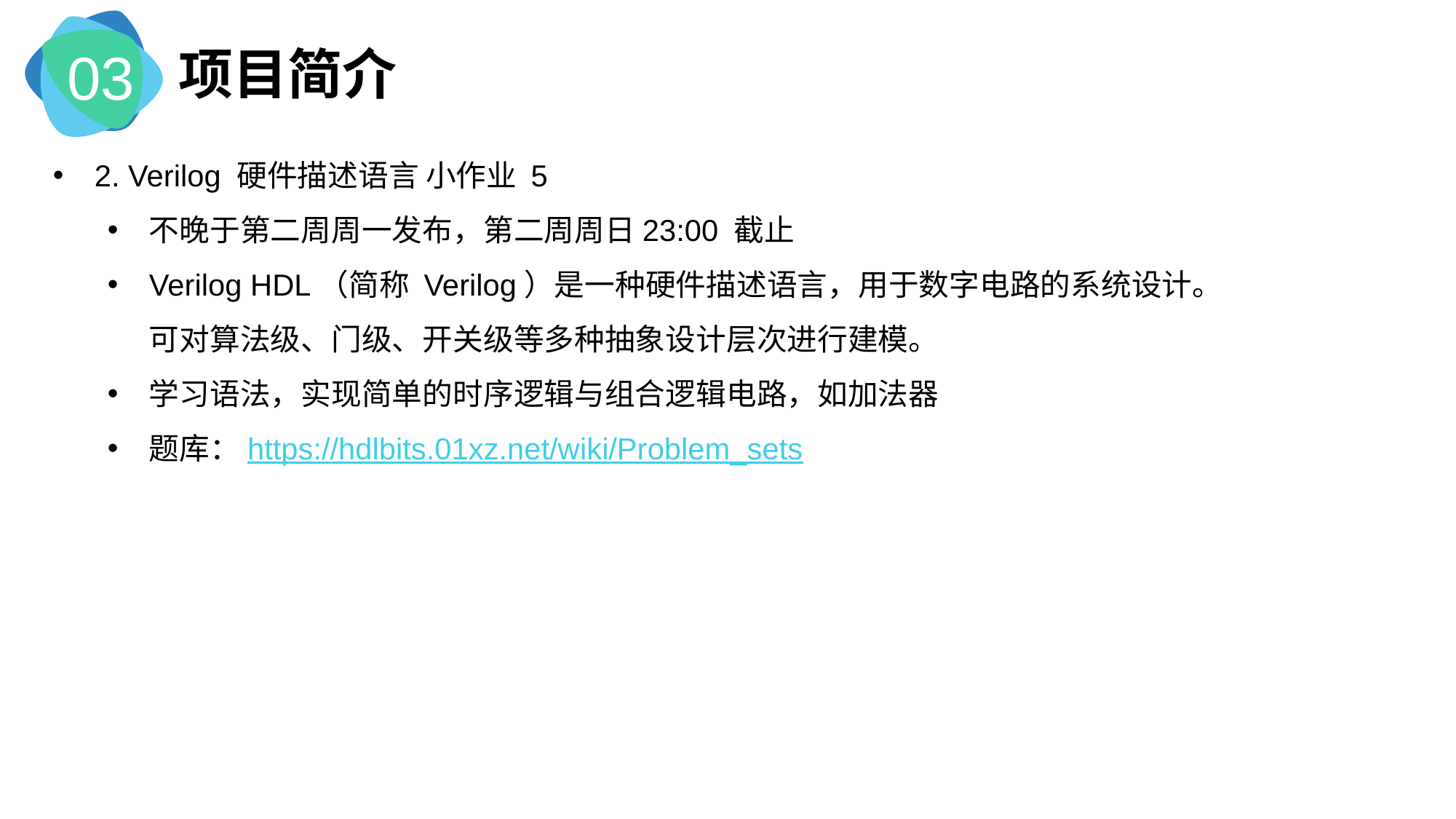

03
项目简介
2. Verilog 硬件描述语言 小作业 5
不晚于第二周周一发布，第二周周日23:00 截止
Verilog HDL（简称 Verilog）是一种硬件描述语言，用于数字电路的系统设计。可对算法级、门级、开关级等多种抽象设计层次进行建模。
学习语法，实现简单的时序逻辑与组合逻辑电路，如加法器
题库：https://hdlbits.01xz.net/wiki/Problem_sets